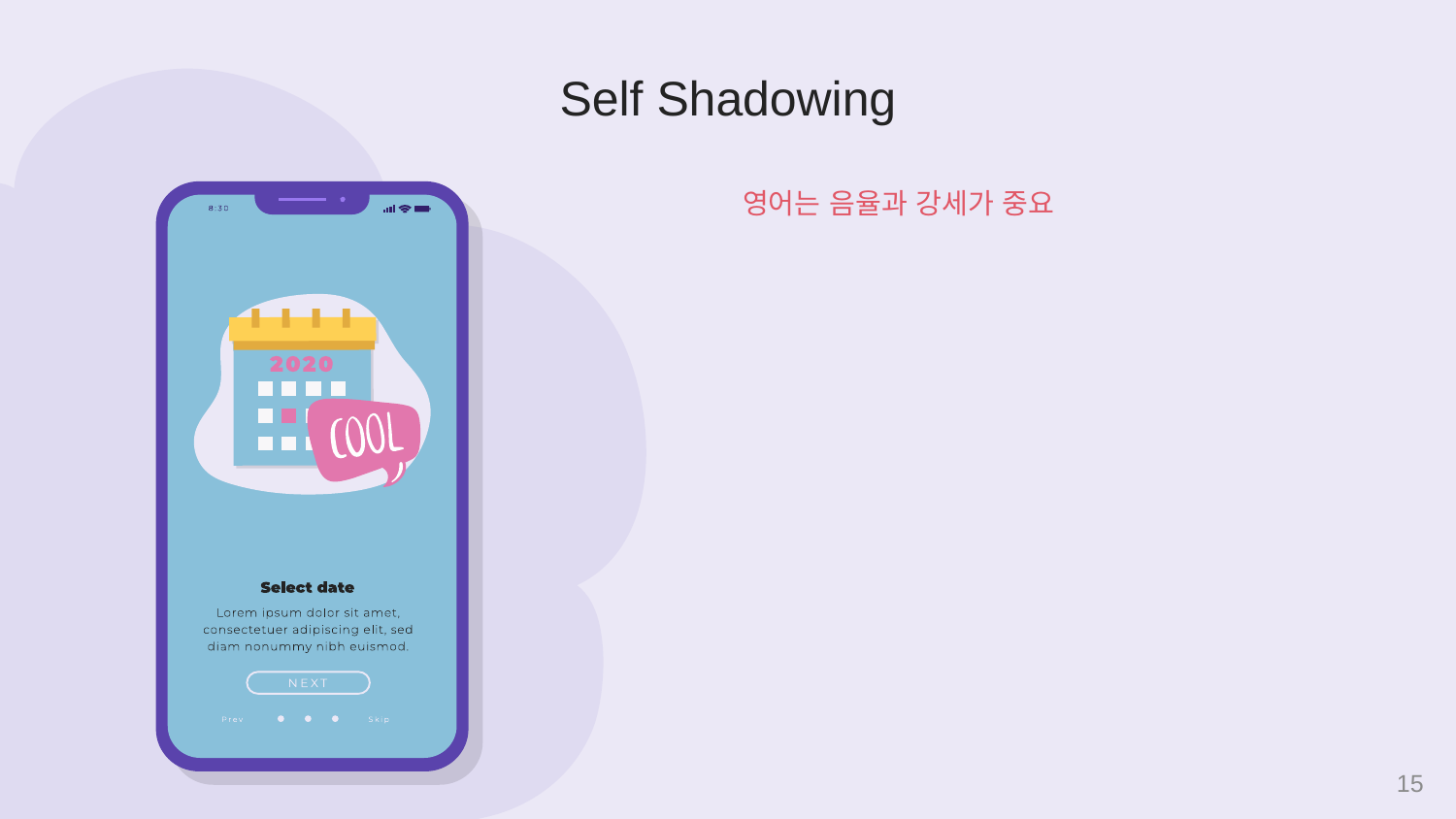

# Self Shadowing
영어는 음율과 강세가 중요

15